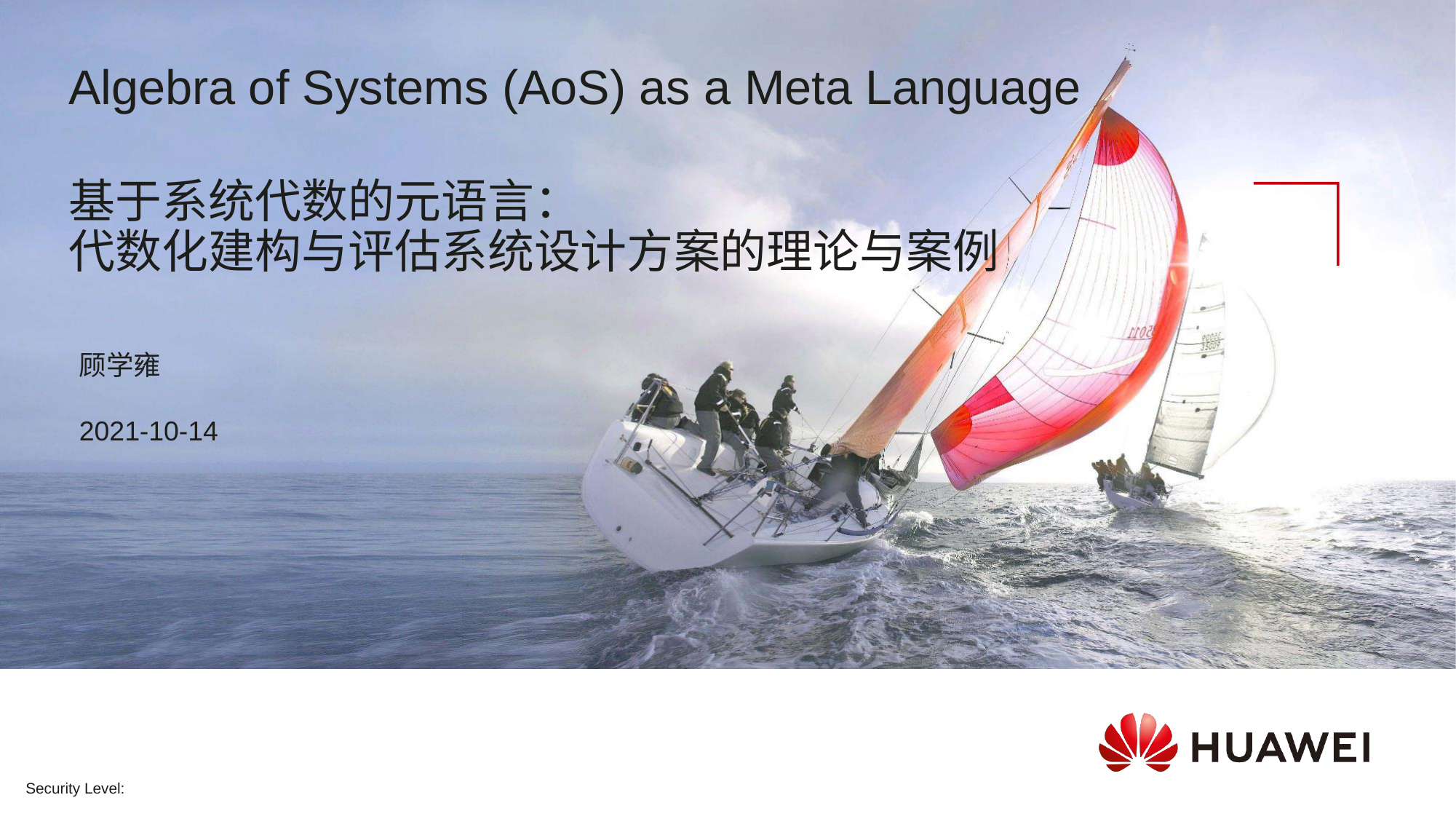

Algebra of Systems (AoS) as a Meta Language
# 基于系统代数的元语言： 代数化建构与评估系统设计方案的理论与案例

顾学雍

2021-10-14
Security Level: